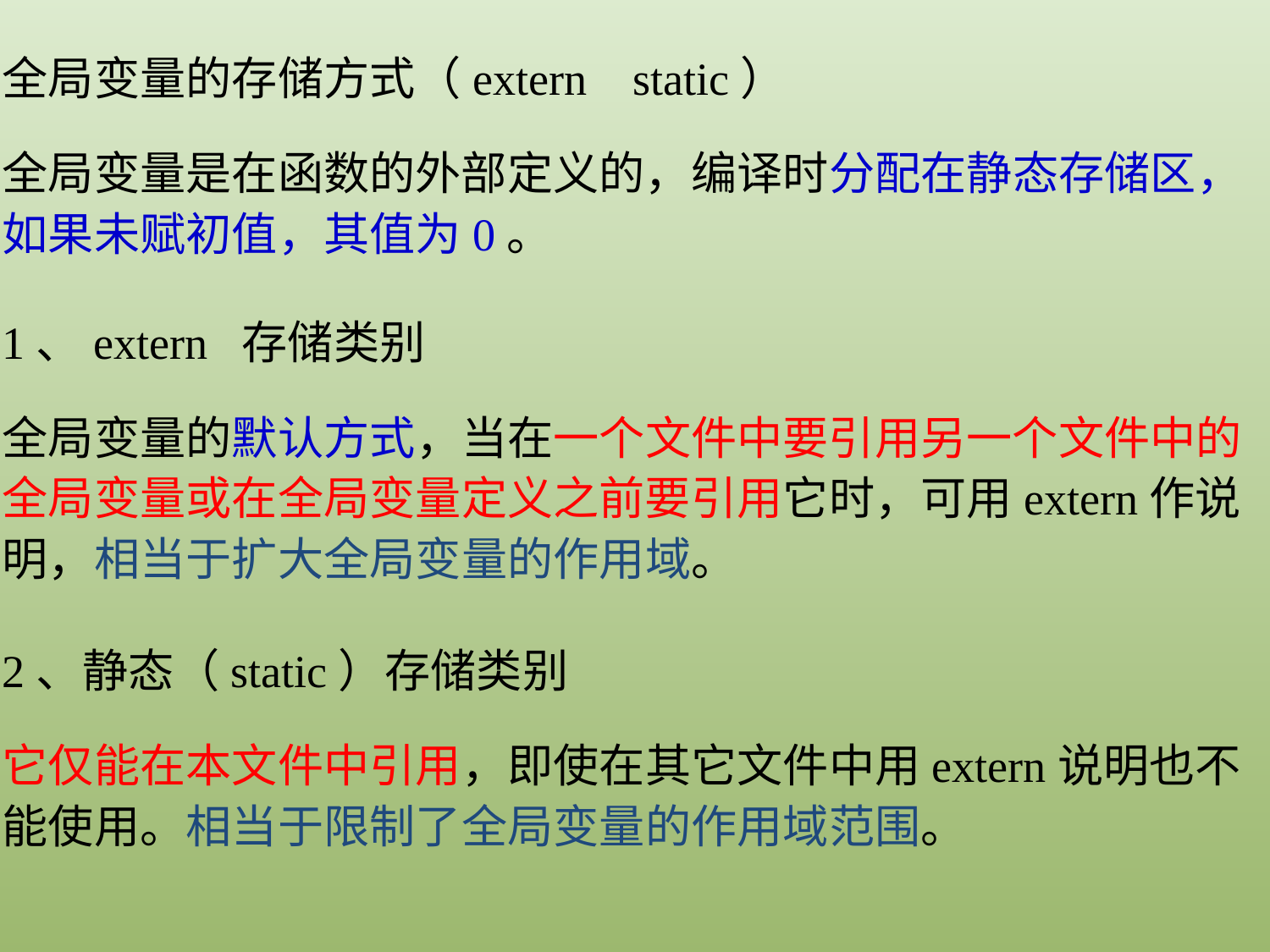

全局变量的存储方式（extern    static）
全局变量是在函数的外部定义的，编译时分配在静态存储区，如果未赋初值，其值为0。
1、extern  存储类别
全局变量的默认方式，当在一个文件中要引用另一个文件中的全局变量或在全局变量定义之前要引用它时，可用extern作说明，相当于扩大全局变量的作用域。
2、静态（static）存储类别
它仅能在本文件中引用，即使在其它文件中用extern说明也不能使用。相当于限制了全局变量的作用域范围。
238